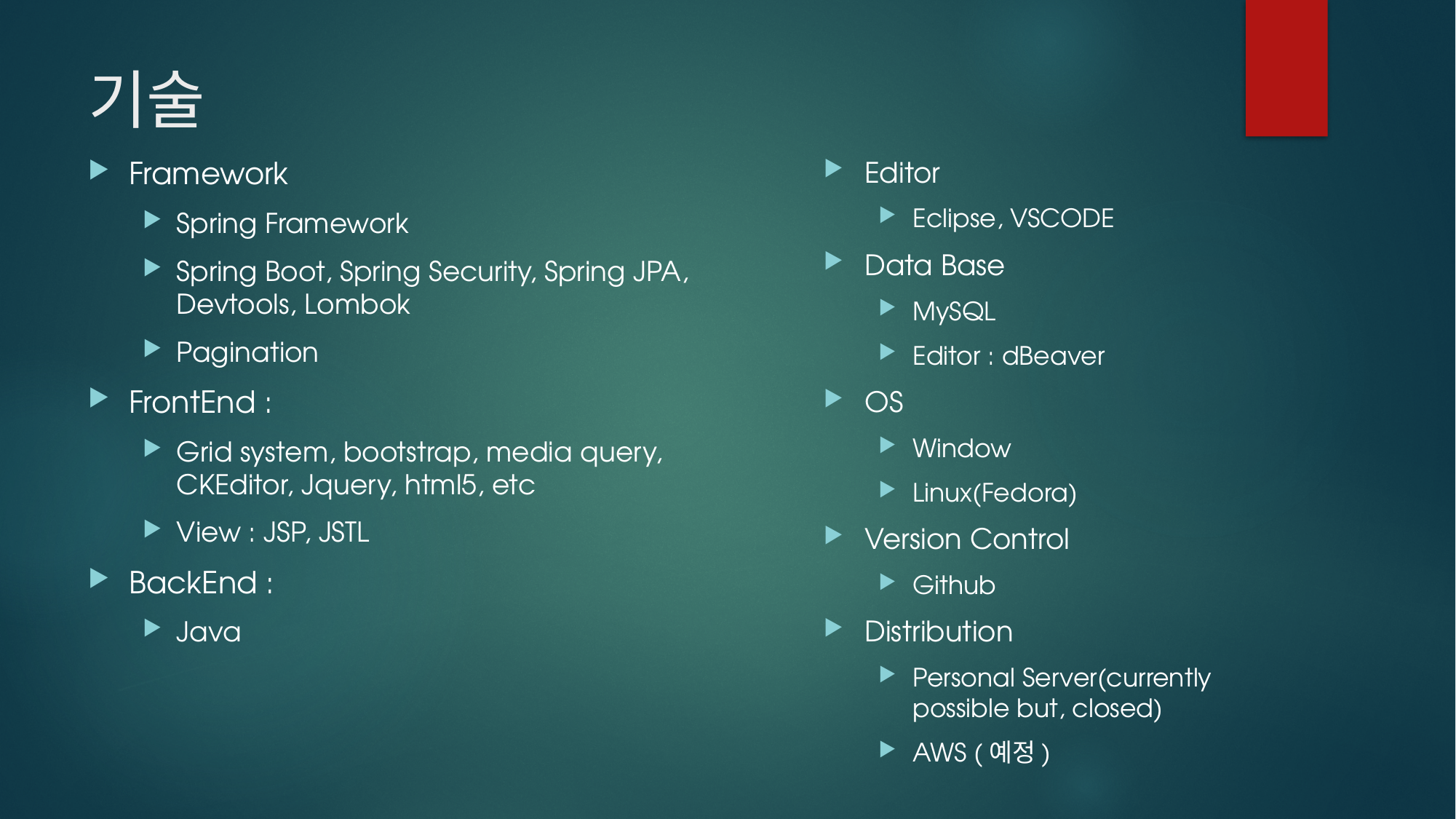

# 기술
Framework
Spring Framework
Spring Boot, Spring Security, Spring JPA, Devtools, Lombok
Pagination
FrontEnd :
Grid system, bootstrap, media query, CKEditor, Jquery, html5, etc
View : JSP, JSTL
BackEnd :
Java
Editor
Eclipse, VSCODE
Data Base
MySQL
Editor : dBeaver
OS
Window
Linux(Fedora)
Version Control
Github
Distribution
Personal Server(currently possible but, closed)
AWS (예정)